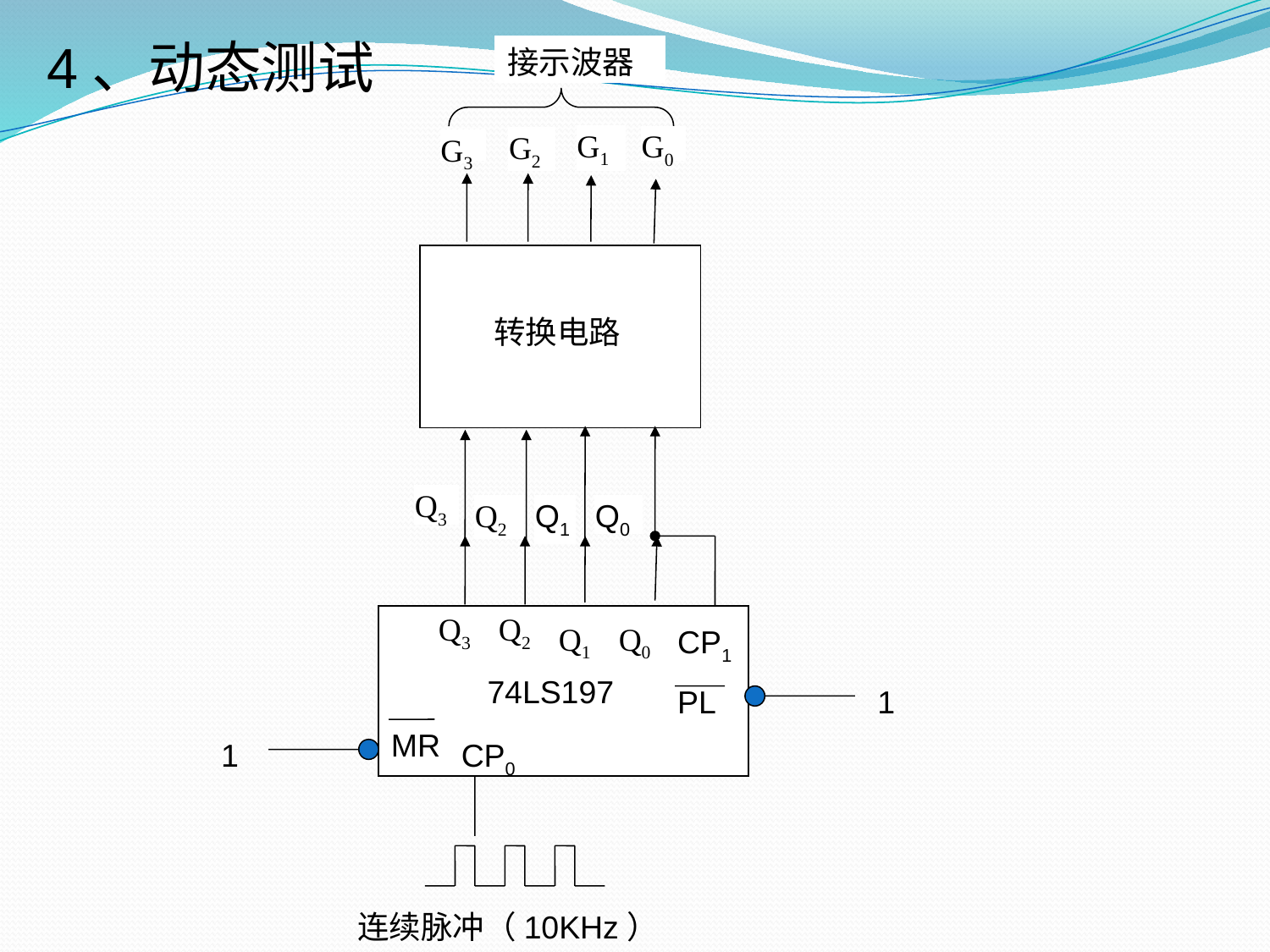

4、动态测试
接示波器
G1
G0
G2
G3

转换电路

Q3
Q2
Q1
Q0

Q3
Q2
CP1
Q1
Q0
74LS197
PL
1

MR
1
CP0

连续脉冲（10KHz）